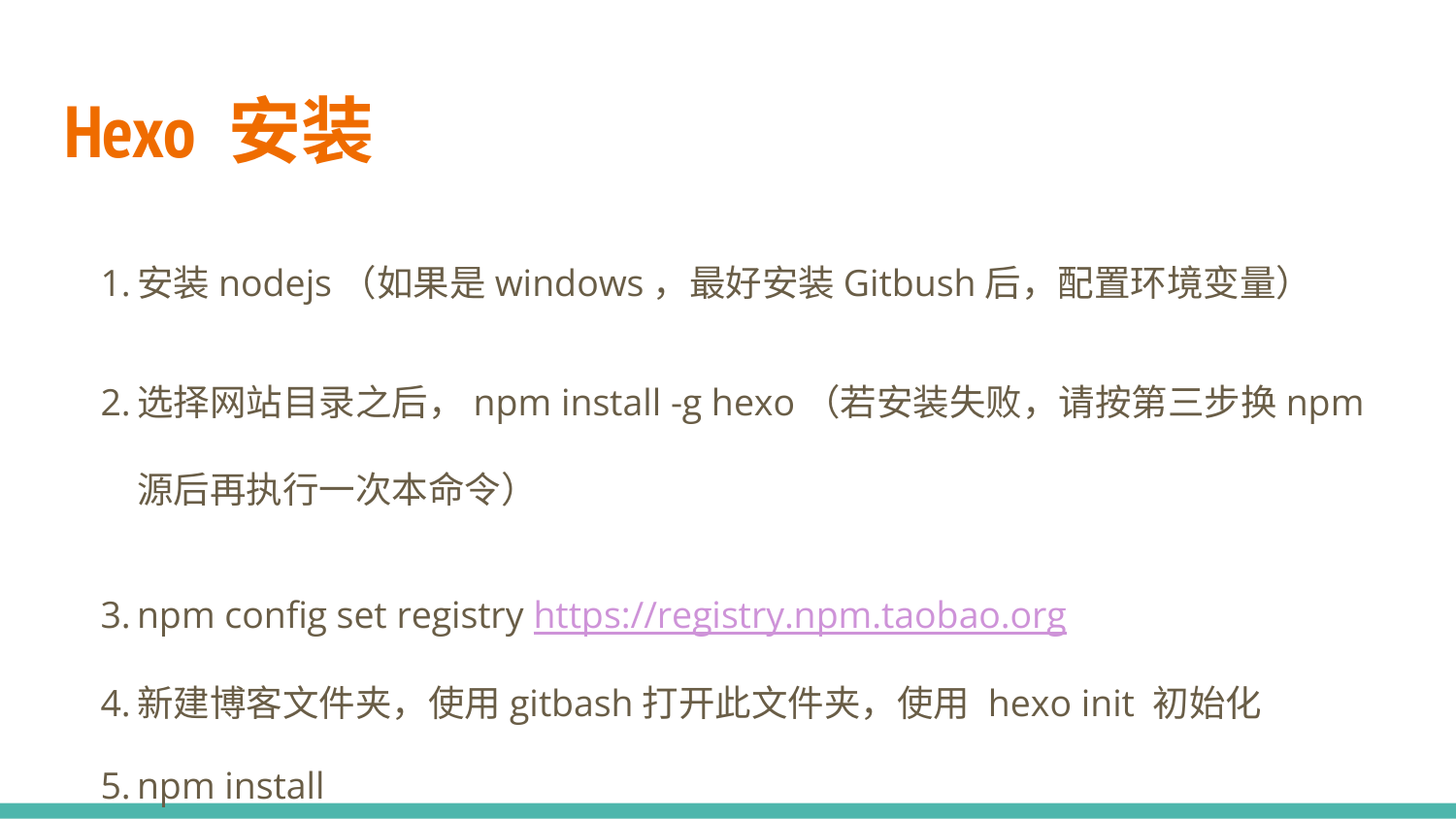

# Hexo 安装
安装nodejs（如果是windows，最好安装Gitbush后，配置环境变量）
选择网站目录之后，npm install -g hexo（若安装失败，请按第三步换npm源后再执行一次本命令）
npm config set registry https://registry.npm.taobao.org
新建博客文件夹，使用gitbash打开此文件夹，使用 hexo init 初始化
npm install